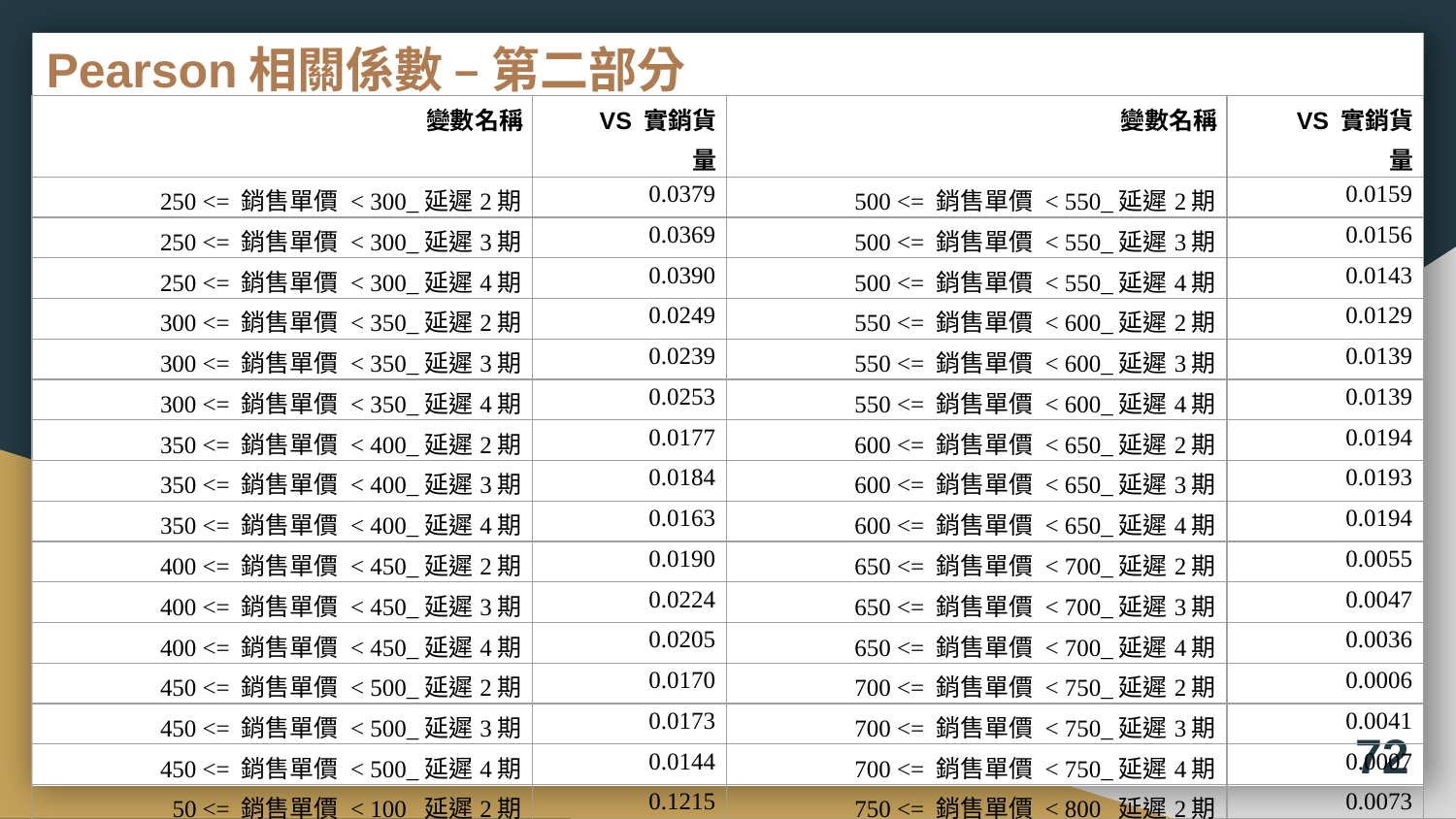

# Pearson相關係數 – 第二部分
| 變數名稱 | VS 實銷貨量 | 變數名稱 | VS 實銷貨量 |
| --- | --- | --- | --- |
| 250 <= 銷售單價 < 300\_延遲2期 | 0.0379 | 500 <= 銷售單價 < 550\_延遲2期 | 0.0159 |
| 250 <= 銷售單價 < 300\_延遲3期 | 0.0369 | 500 <= 銷售單價 < 550\_延遲3期 | 0.0156 |
| 250 <= 銷售單價 < 300\_延遲4期 | 0.0390 | 500 <= 銷售單價 < 550\_延遲4期 | 0.0143 |
| 300 <= 銷售單價 < 350\_延遲2期 | 0.0249 | 550 <= 銷售單價 < 600\_延遲2期 | 0.0129 |
| 300 <= 銷售單價 < 350\_延遲3期 | 0.0239 | 550 <= 銷售單價 < 600\_延遲3期 | 0.0139 |
| 300 <= 銷售單價 < 350\_延遲4期 | 0.0253 | 550 <= 銷售單價 < 600\_延遲4期 | 0.0139 |
| 350 <= 銷售單價 < 400\_延遲2期 | 0.0177 | 600 <= 銷售單價 < 650\_延遲2期 | 0.0194 |
| 350 <= 銷售單價 < 400\_延遲3期 | 0.0184 | 600 <= 銷售單價 < 650\_延遲3期 | 0.0193 |
| 350 <= 銷售單價 < 400\_延遲4期 | 0.0163 | 600 <= 銷售單價 < 650\_延遲4期 | 0.0194 |
| 400 <= 銷售單價 < 450\_延遲2期 | 0.0190 | 650 <= 銷售單價 < 700\_延遲2期 | 0.0055 |
| 400 <= 銷售單價 < 450\_延遲3期 | 0.0224 | 650 <= 銷售單價 < 700\_延遲3期 | 0.0047 |
| 400 <= 銷售單價 < 450\_延遲4期 | 0.0205 | 650 <= 銷售單價 < 700\_延遲4期 | 0.0036 |
| 450 <= 銷售單價 < 500\_延遲2期 | 0.0170 | 700 <= 銷售單價 < 750\_延遲2期 | 0.0006 |
| 450 <= 銷售單價 < 500\_延遲3期 | 0.0173 | 700 <= 銷售單價 < 750\_延遲3期 | 0.0041 |
| 450 <= 銷售單價 < 500\_延遲4期 | 0.0144 | 700 <= 銷售單價 < 750\_延遲4期 | 0.0007 |
| 50 <= 銷售單價 < 100\_延遲2期 | 0.1215 | 750 <= 銷售單價 < 800\_延遲2期 | 0.0073 |
| 50 <= 銷售單價 < 100\_延遲3期 | 0.1258 | 750 <= 銷售單價 < 800\_延遲3期 | 0.0080 |
| 50 <= 銷售單價 < 100\_延遲4期 | 0.1298 | 750 <= 銷售單價 < 800\_延遲4期 | 0.0105 |
72